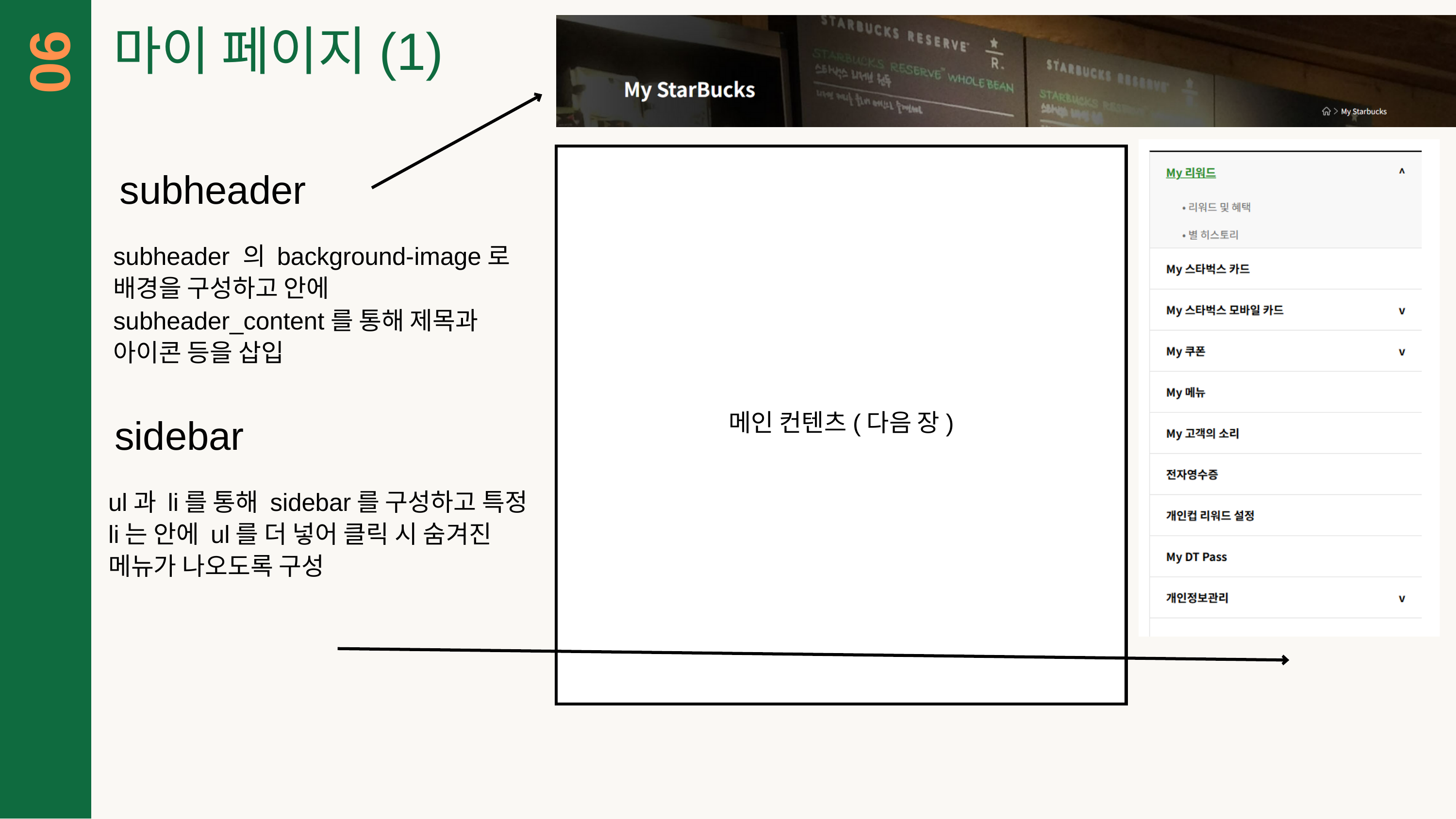

ㅇㅁㄴㅇㅁㄴㅇㅁㄴㅇ
마이 페이지(1)

06

메인 컨텐츠(다음 장)
subheader
subheader 의 background-image로 배경을 구성하고 안에 subheader_content를 통해 제목과 아이콘 등을 삽입
sidebar
ul과 li를 통해 sidebar를 구성하고 특정 li는 안에 ul를 더 넣어 클릭 시 숨겨진 메뉴가 나오도록 구성